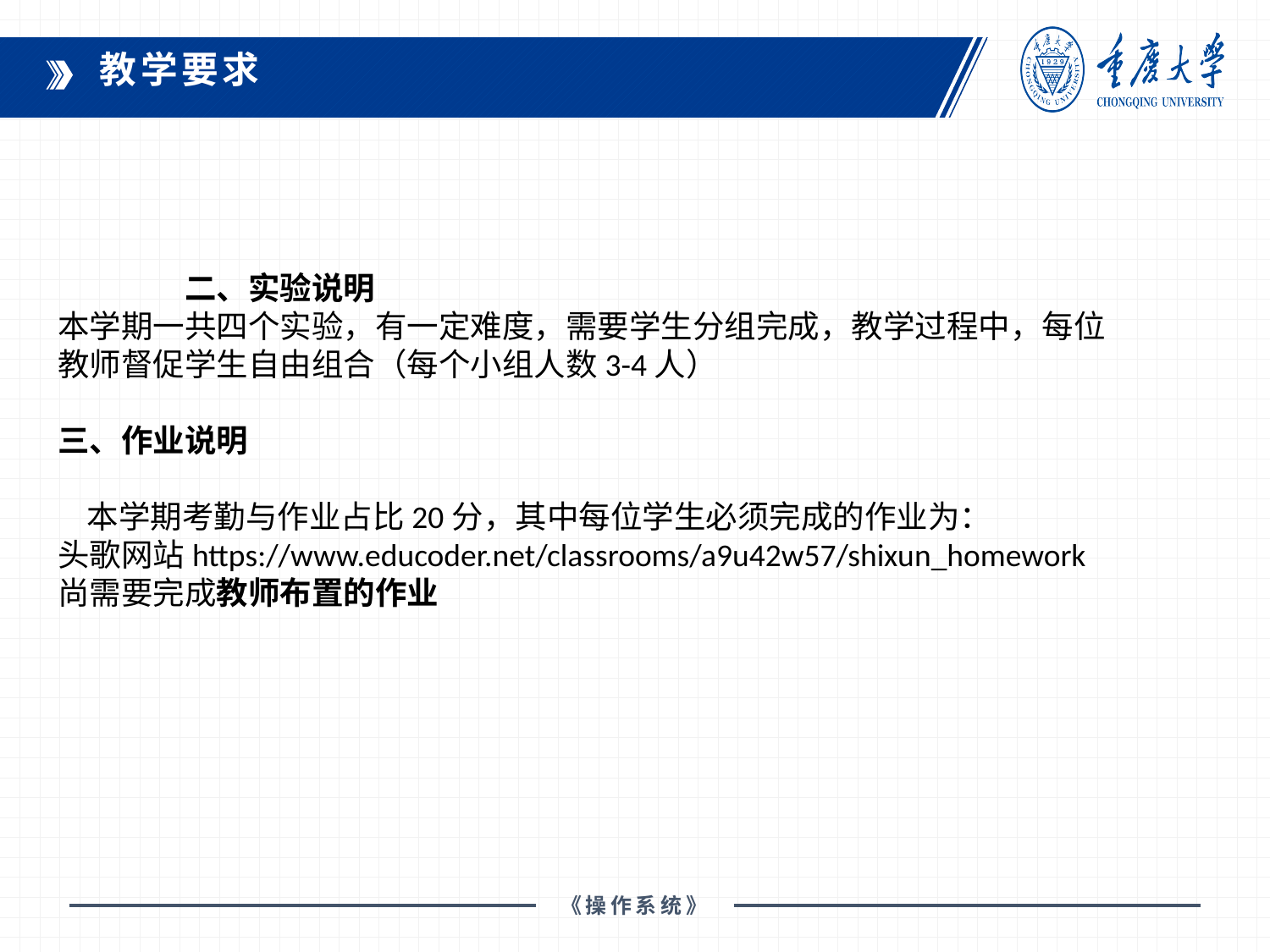

教学要求
	二、实验说明
本学期一共四个实验，有一定难度，需要学生分组完成，教学过程中，每位教师督促学生自由组合（每个小组人数3-4人）

三、作业说明

   本学期考勤与作业占比20分，其中每位学生必须完成的作业为：
头歌网站https://www.educoder.net/classrooms/a9u42w57/shixun_homework
尚需要完成教师布置的作业